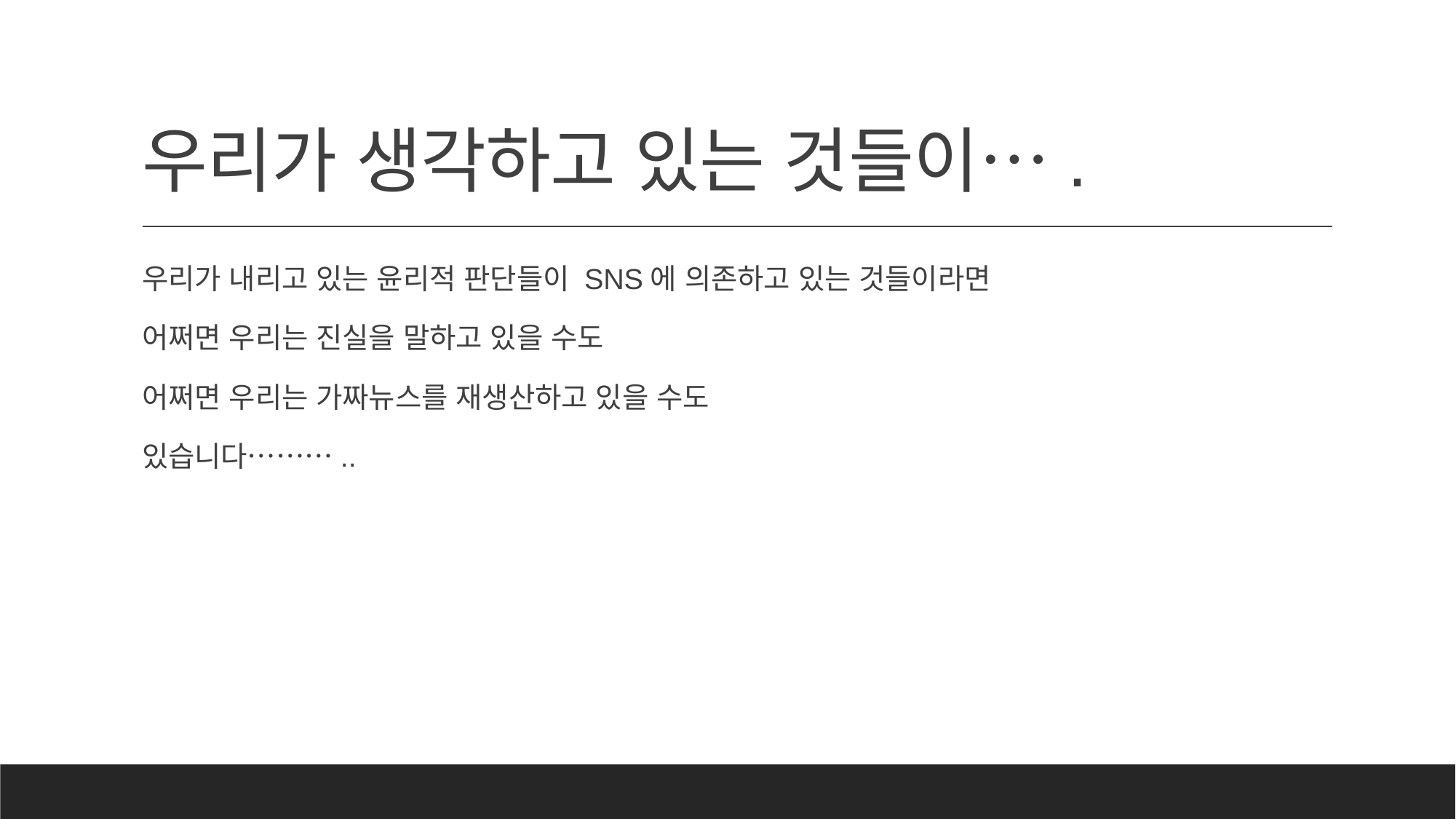

# 우리가 생각하고 있는 것들이….
우리가 내리고 있는 윤리적 판단들이 SNS에 의존하고 있는 것들이라면
어쩌면 우리는 진실을 말하고 있을 수도
어쩌면 우리는 가짜뉴스를 재생산하고 있을 수도
있습니다………..